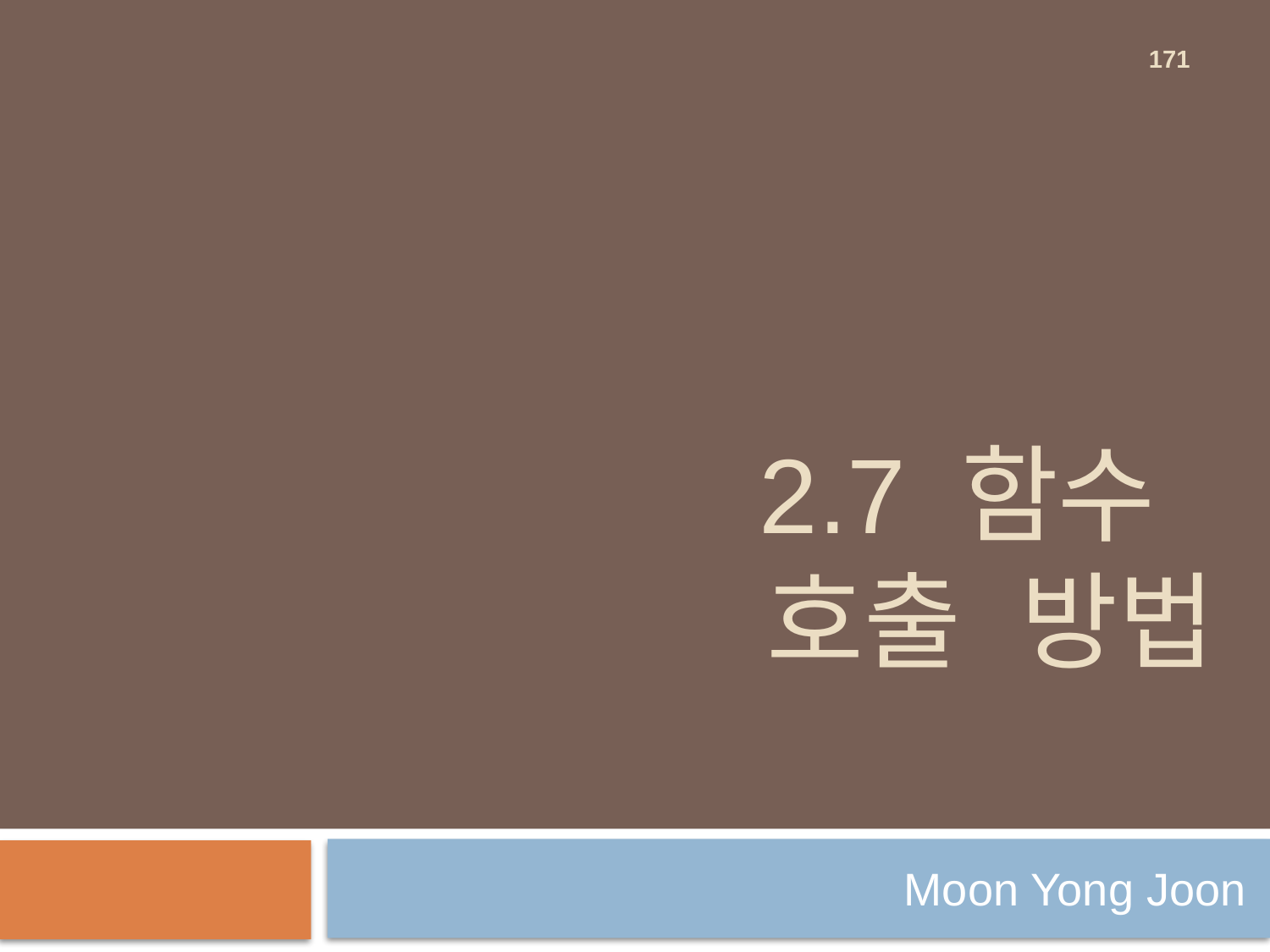

171
# 2.7 함수 호출  방법
Moon Yong Joon